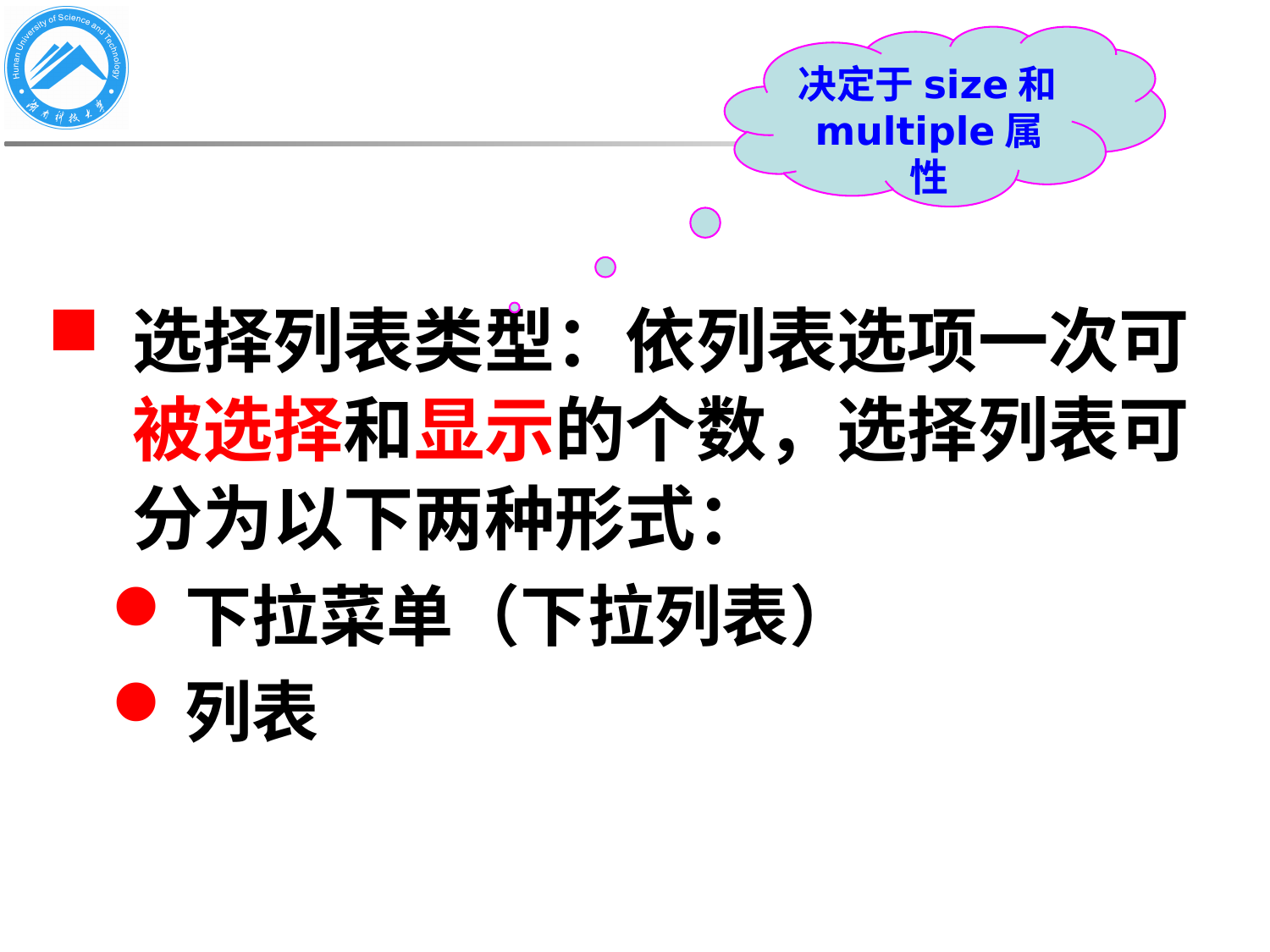

决定于size和multiple属性
选择列表类型：依列表选项一次可被选择和显示的个数，选择列表可分为以下两种形式：
下拉菜单（下拉列表）
列表